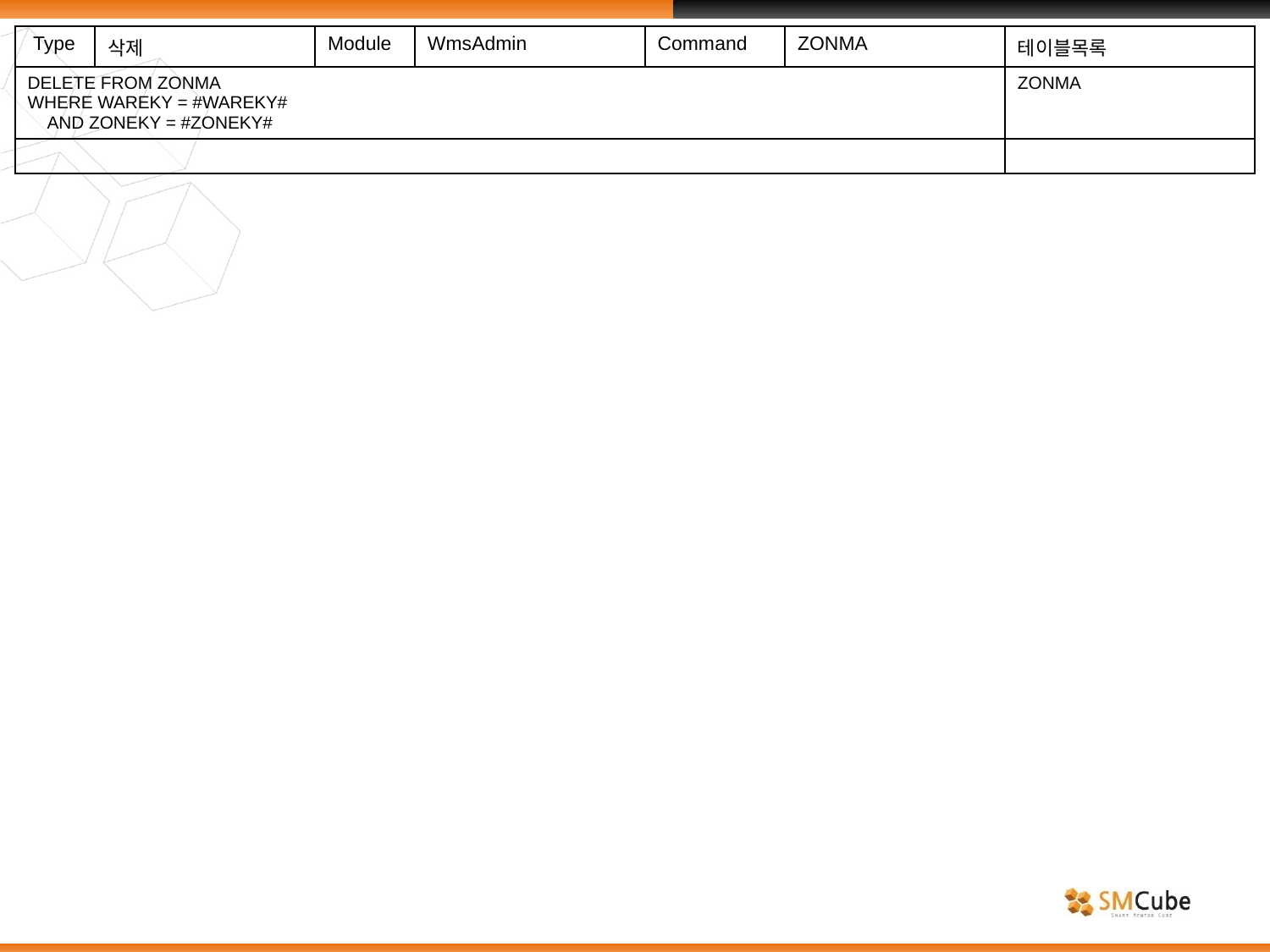

| Type | 삭제 | Module | WmsAdmin | Command | ZONMA | 테이블목록 |
| --- | --- | --- | --- | --- | --- | --- |
| DELETE FROM ZONMA WHERE WAREKY = #WAREKY# AND ZONEKY = #ZONEKY# |  |  |  |  |  | ZONMA |
|  |  |  |  |  |  |  |